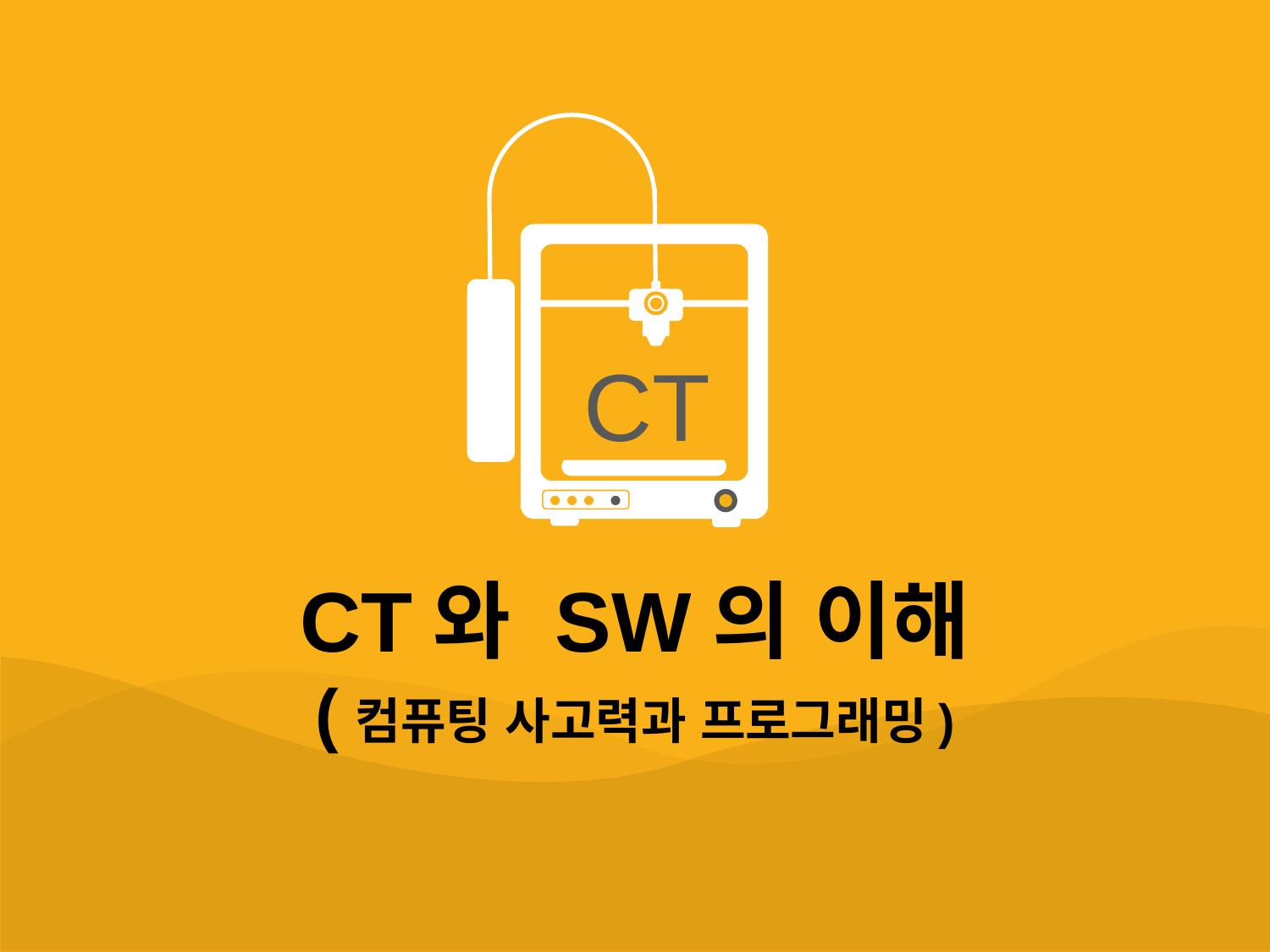

# CT와 SW의 이해 (컴퓨팅 사고력과 프로그래밍)